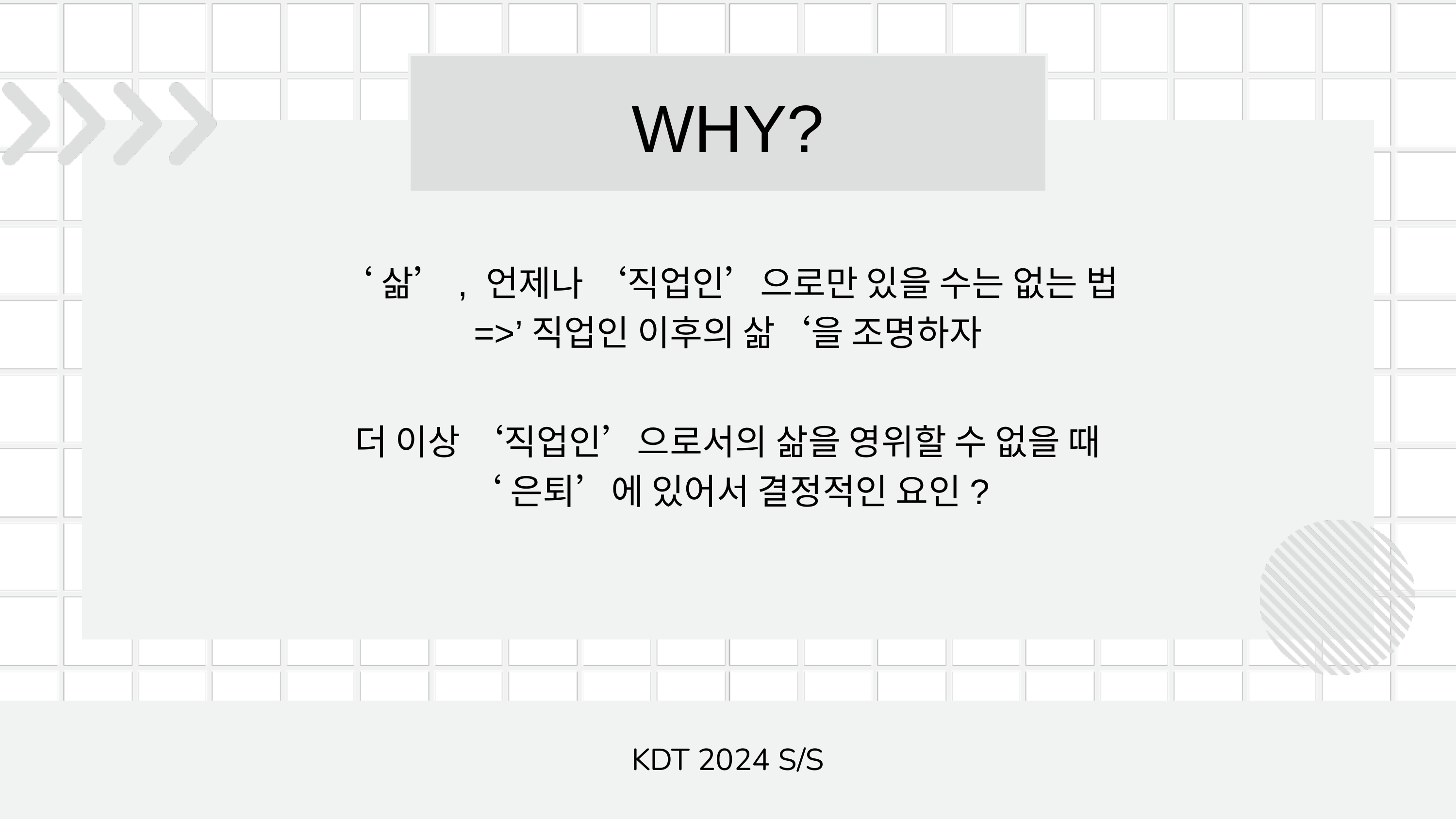

WHY?

‘삶’, 언제나 ‘직업인’으로만 있을 수는 없는 법
=>’직업인 이후의 삶‘을 조명하자
더 이상 ‘직업인’으로서의 삶을 영위할 수 없을 때
‘은퇴’에 있어서 결정적인 요인?

KDT 2024 S/S